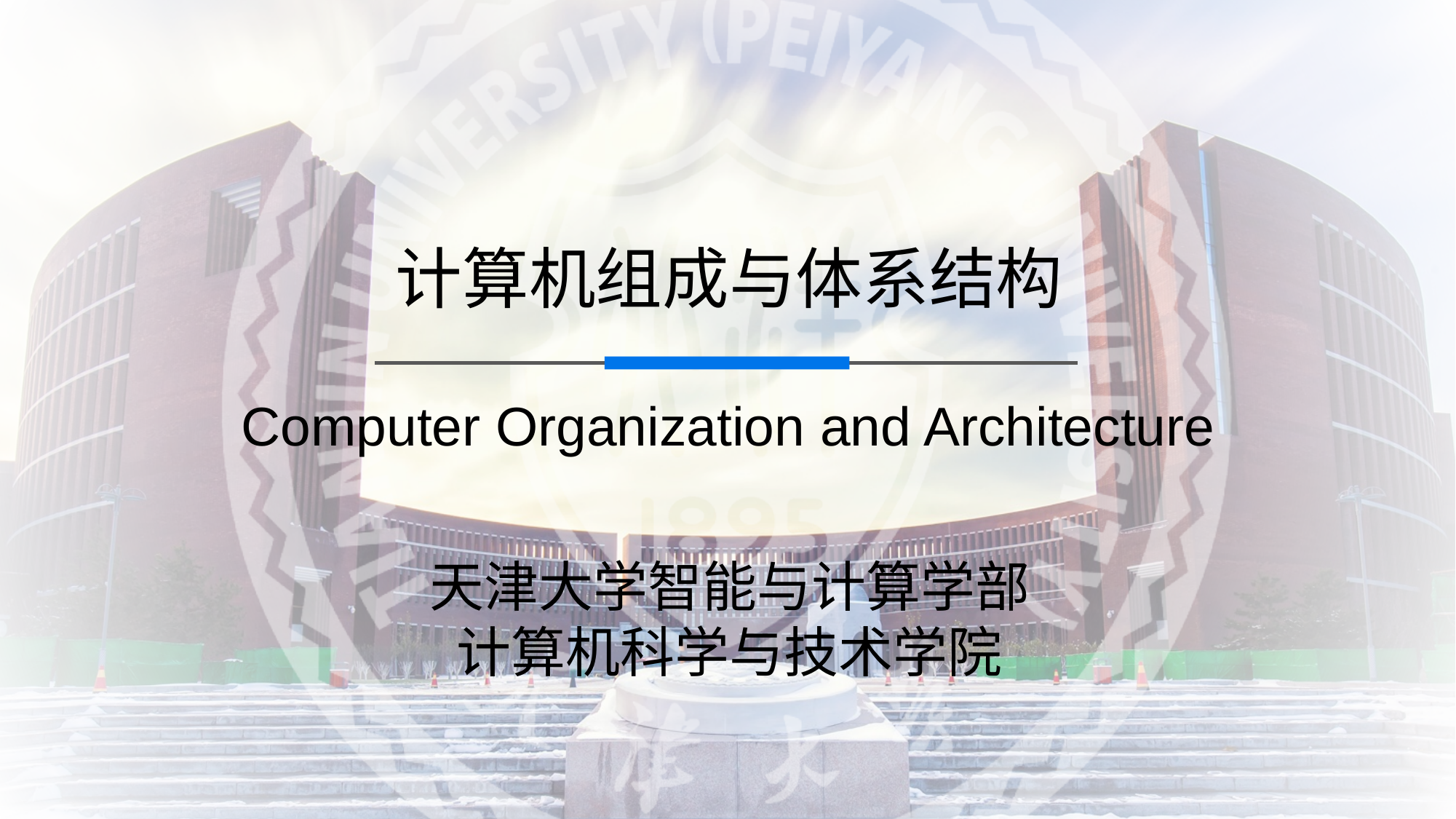

计算机组成与体系结构

Computer Organization and Architecture
天津大学智能与计算学部
计算机科学与技术学院